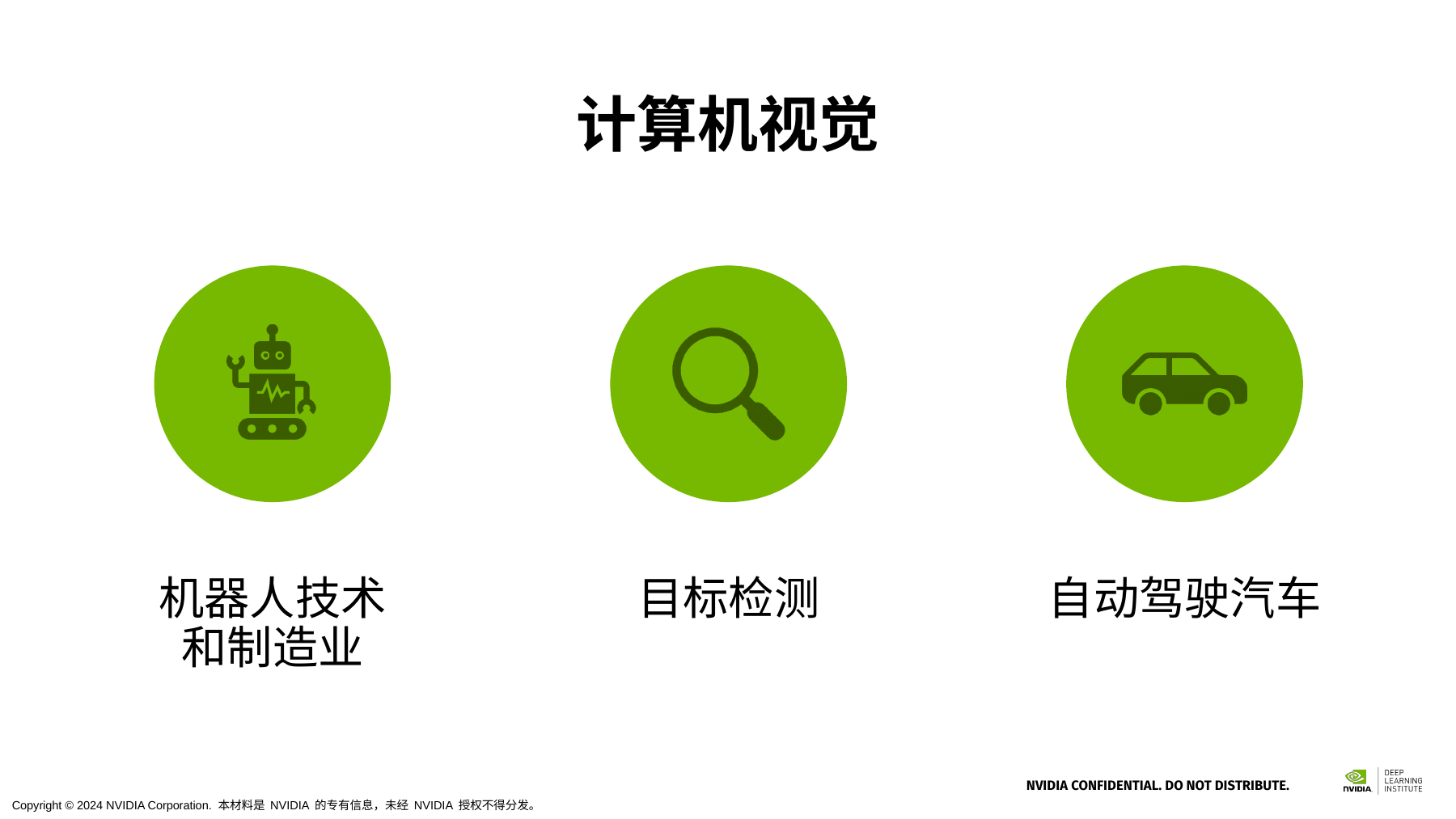

# 计算机视觉

机器人技术
和制造业

目标检测

自动驾驶汽车
Copyright © 2024 NVIDIA Corporation. 本材料是 NVIDIA 的专有信息，未经 NVIDIA 授权不得分发。